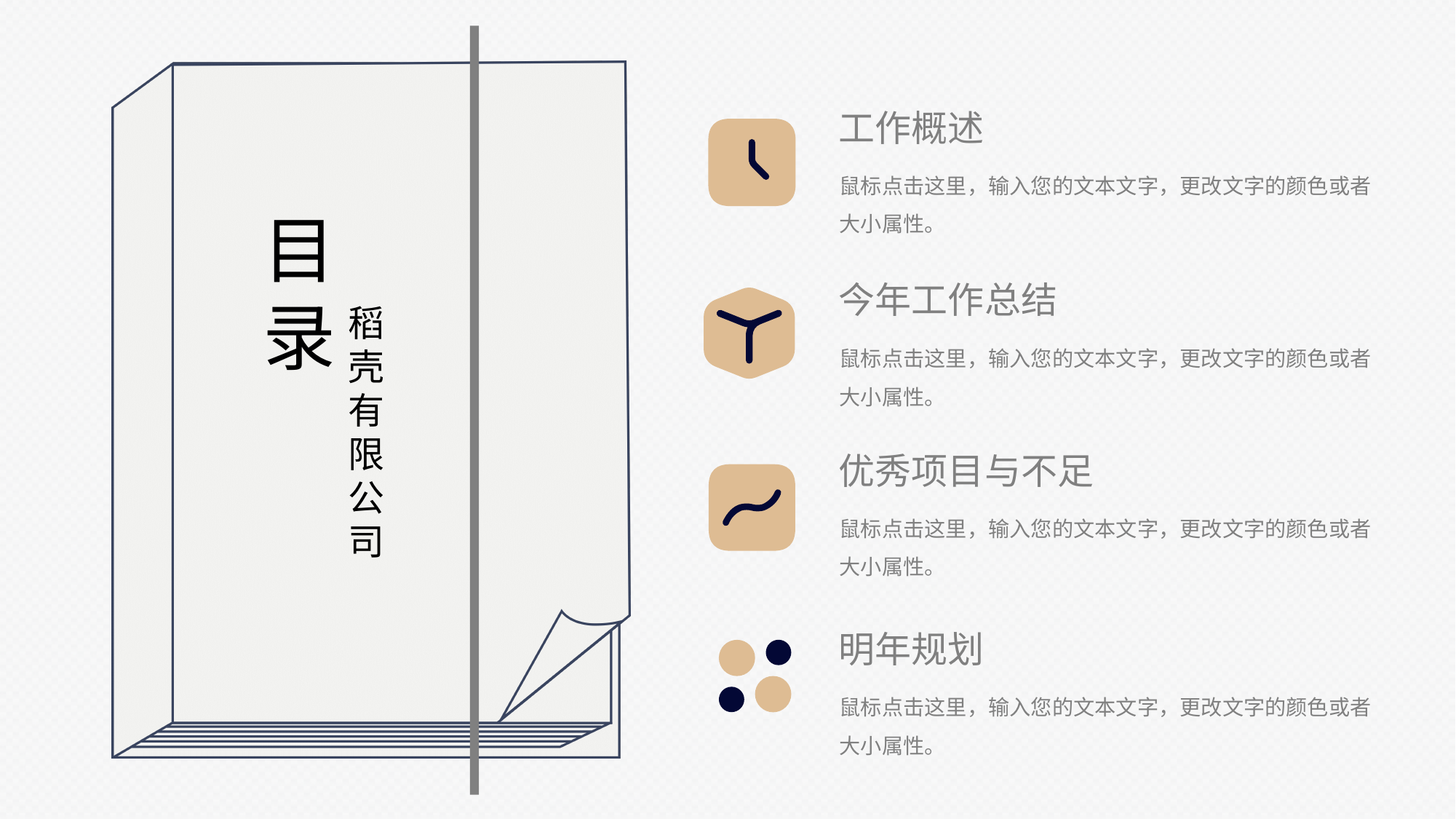

工作概述

鼠标点击这里，输入您的文本文字，更改文字的颜色或者大小属性。
目录
今年工作总结

稻壳有限公司
鼠标点击这里，输入您的文本文字，更改文字的颜色或者大小属性。
优秀项目与不足

鼠标点击这里，输入您的文本文字，更改文字的颜色或者大小属性。
明年规划

鼠标点击这里，输入您的文本文字，更改文字的颜色或者大小属性。